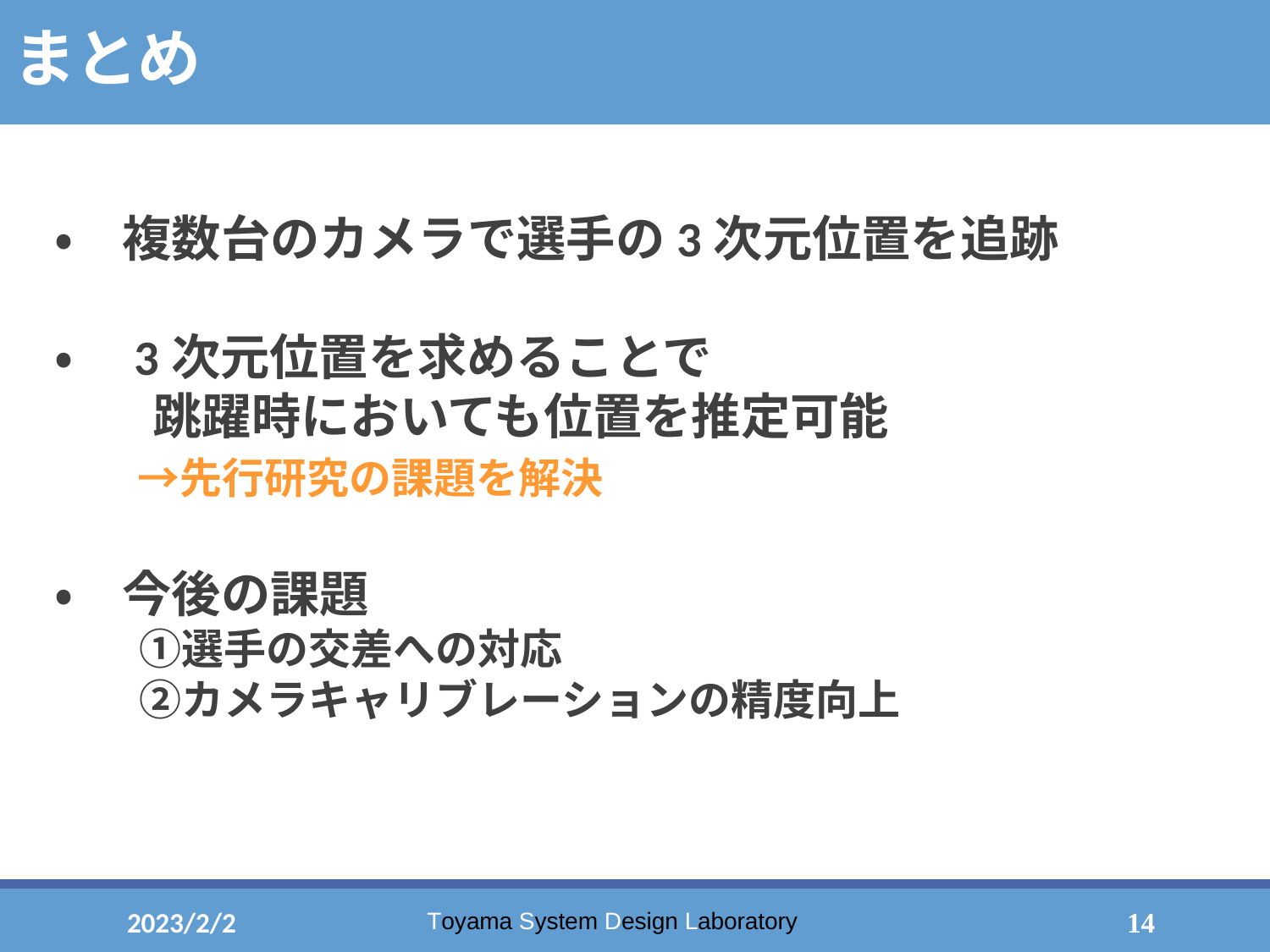

# まとめ

・　複数台のカメラで選手の3次元位置を追跡

・　3次元位置を求めることで
　　跳躍時においても位置を推定可能
　   →先行研究の課題を解決

・　今後の課題
　　①選手の交差への対応
　　➁カメラキャリブレーションの精度向上
2023/2/2
14